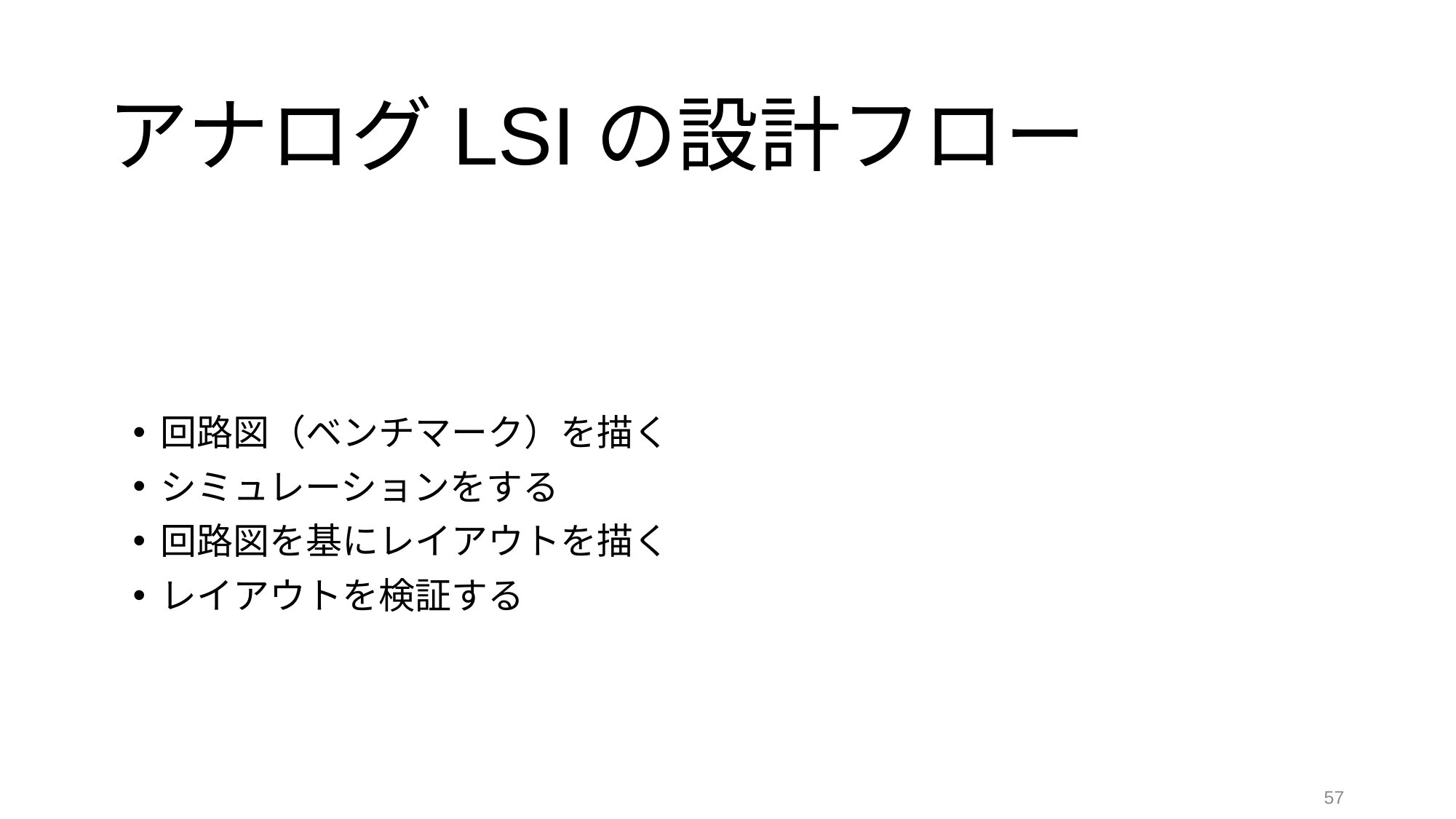

# アナログLSIの設計フロー
回路図（ベンチマーク）を描く
シミュレーションをする
回路図を基にレイアウトを描く
レイアウトを検証する
57